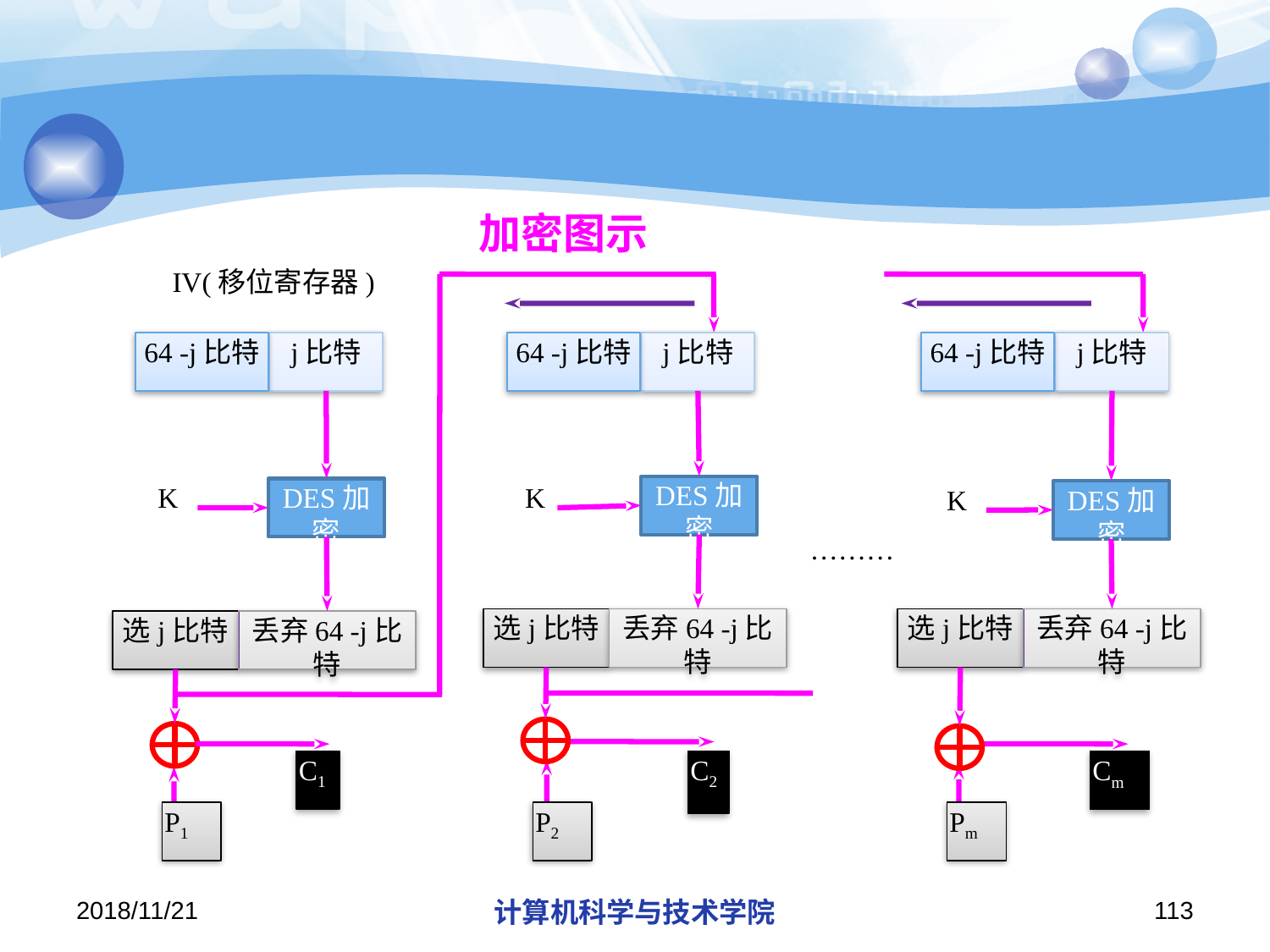

#
加密图示

IV(移位寄存器)

64 -j比特
j比特
64 -j比特
j比特
64 -j比特
j比特
DES加密
K
DES加密
K
K
DES加密
………
选j比特
丢弃64 -j比特
选j比特
丢弃64 -j比特
选j比特
丢弃64 -j比特

C1
C2
Cm

P1
P2
Pm

2018/11/21
计算机科学与技术学院
113